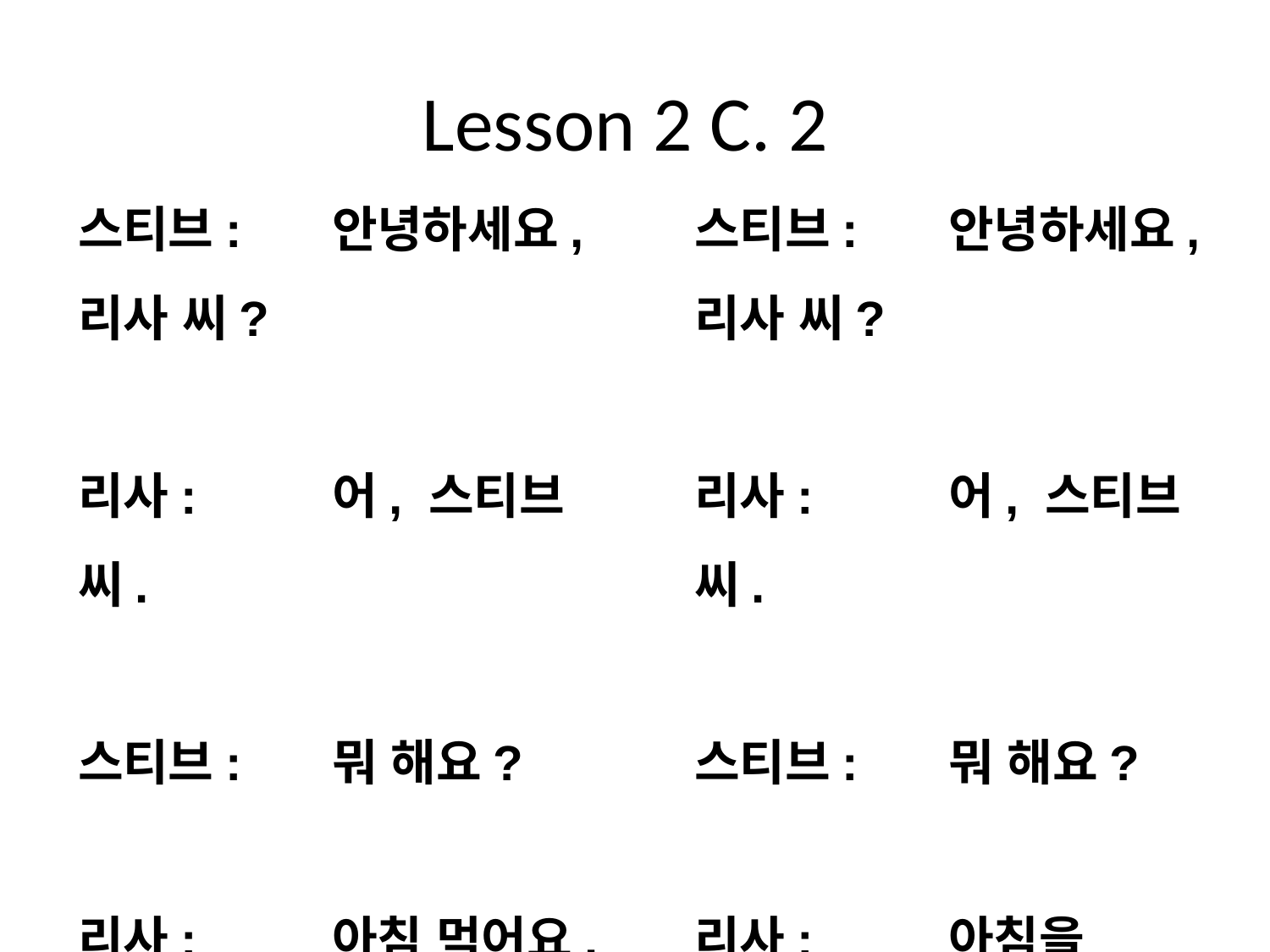

# Lesson 2 C. 2
스티브: 	안녕하세요, 리사 씨?

리사: 	어, 스티브 씨.

스티브: 	뭐 해요?

리사: 	아침을 먹어요.
스티브: 	안녕하세요, 리사 씨?

리사: 	어, 스티브 씨.

스티브: 	뭐 해요?

리사: 	아침 먹어요.